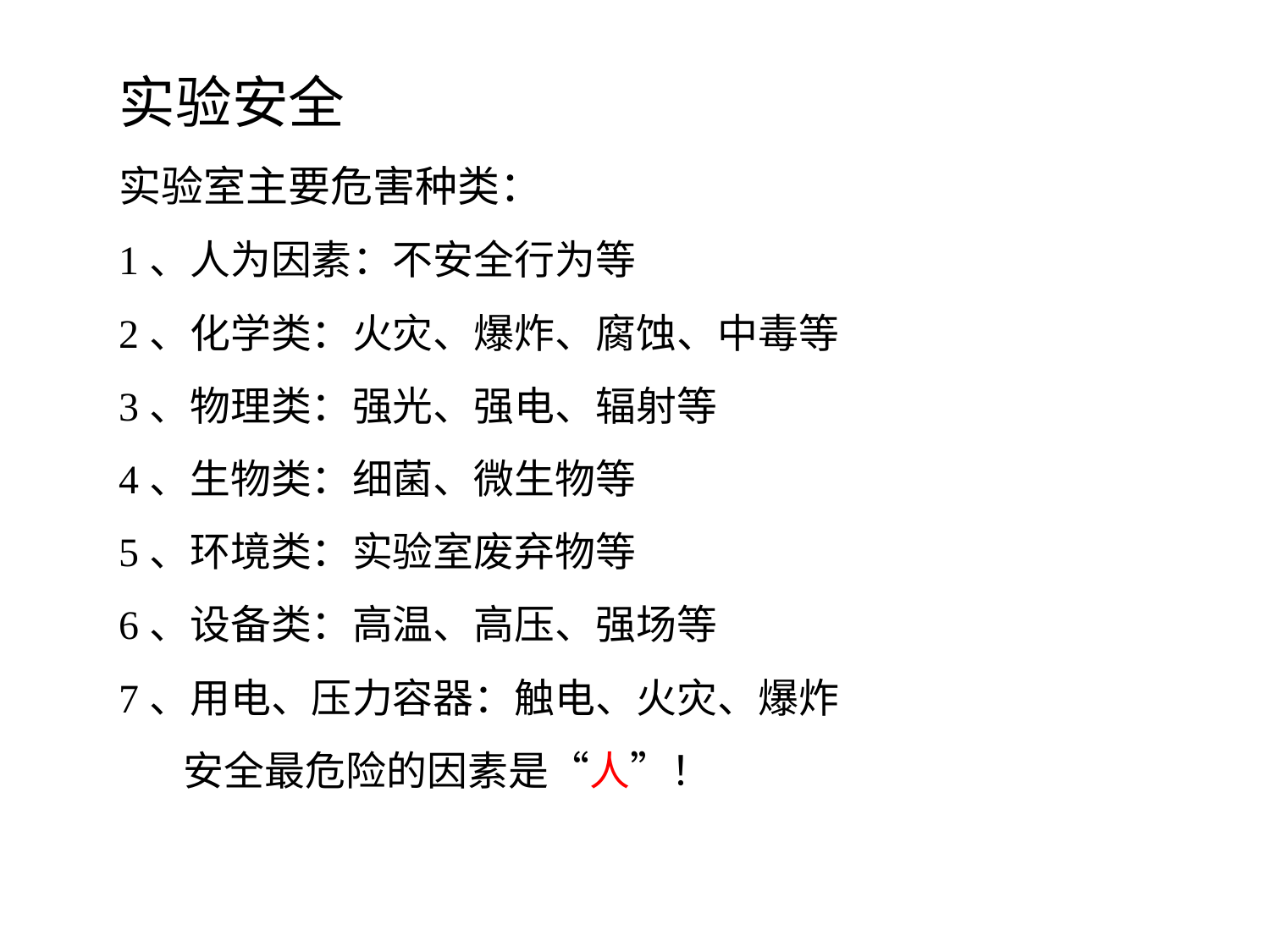

实验安全
实验室主要危害种类：
1、人为因素：不安全行为等
2、化学类：火灾、爆炸、腐蚀、中毒等
3、物理类：强光、强电、辐射等
4、生物类：细菌、微生物等
5、环境类：实验室废弃物等
6、设备类：高温、高压、强场等
7、用电、压力容器：触电、火灾、爆炸
      安全最危险的因素是“人”！